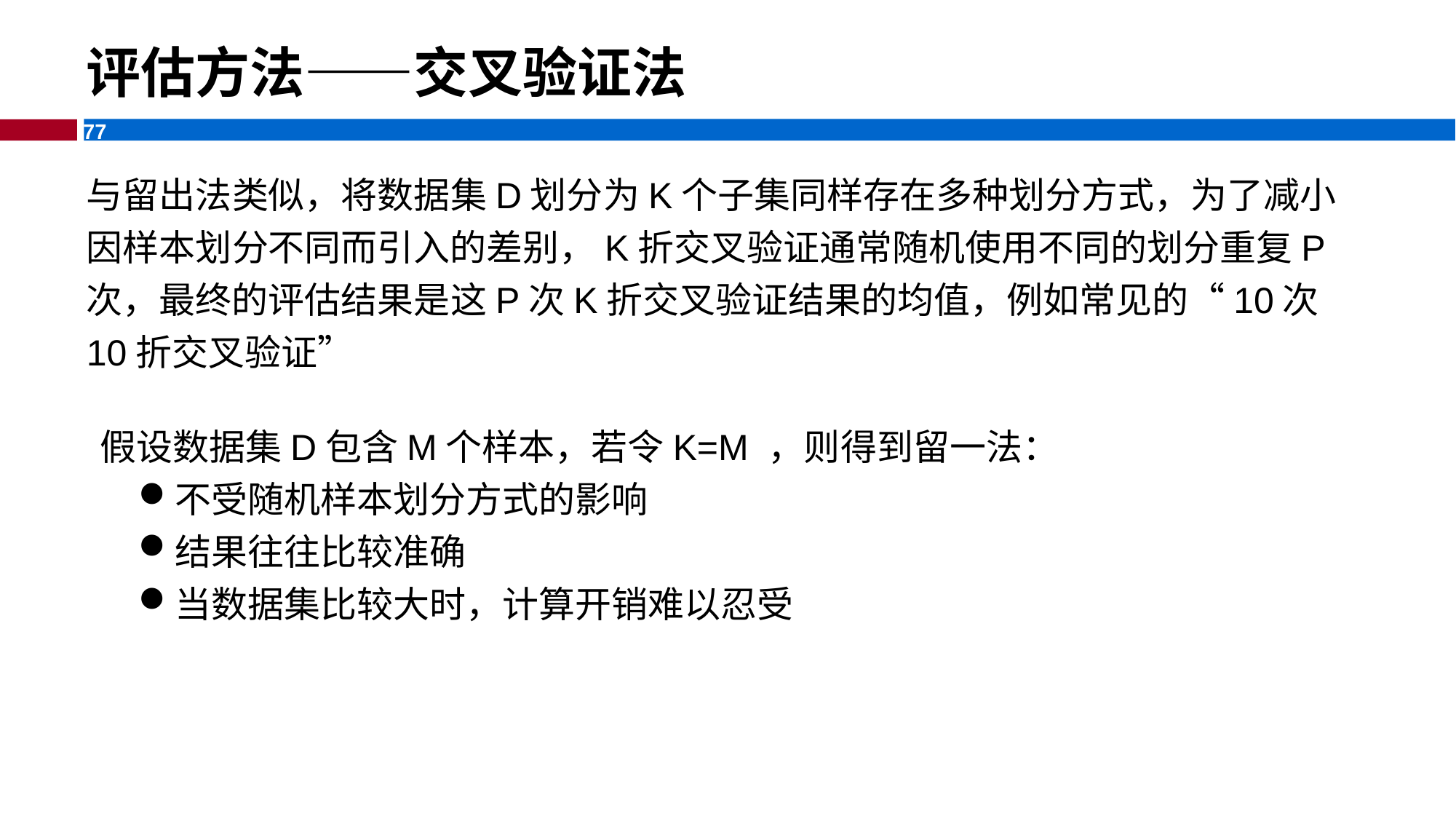

评估方法——交叉验证法
# 与留出法类似，将数据集D划分为k个子集同样存在多种划分方式，为了减小因样本划分不同而引入的差别，k折交叉验证通常随机使用不同的划分重复p次，最终的评估结果是这p次k折交叉验证结果的均值，例如常见的“10次10折交叉验证”
假设数据集D包含m个样本，若令k=m ，则得到留一法：
不受随机样本划分方式的影响
结果往往比较准确
当数据集比较大时，计算开销难以忍受